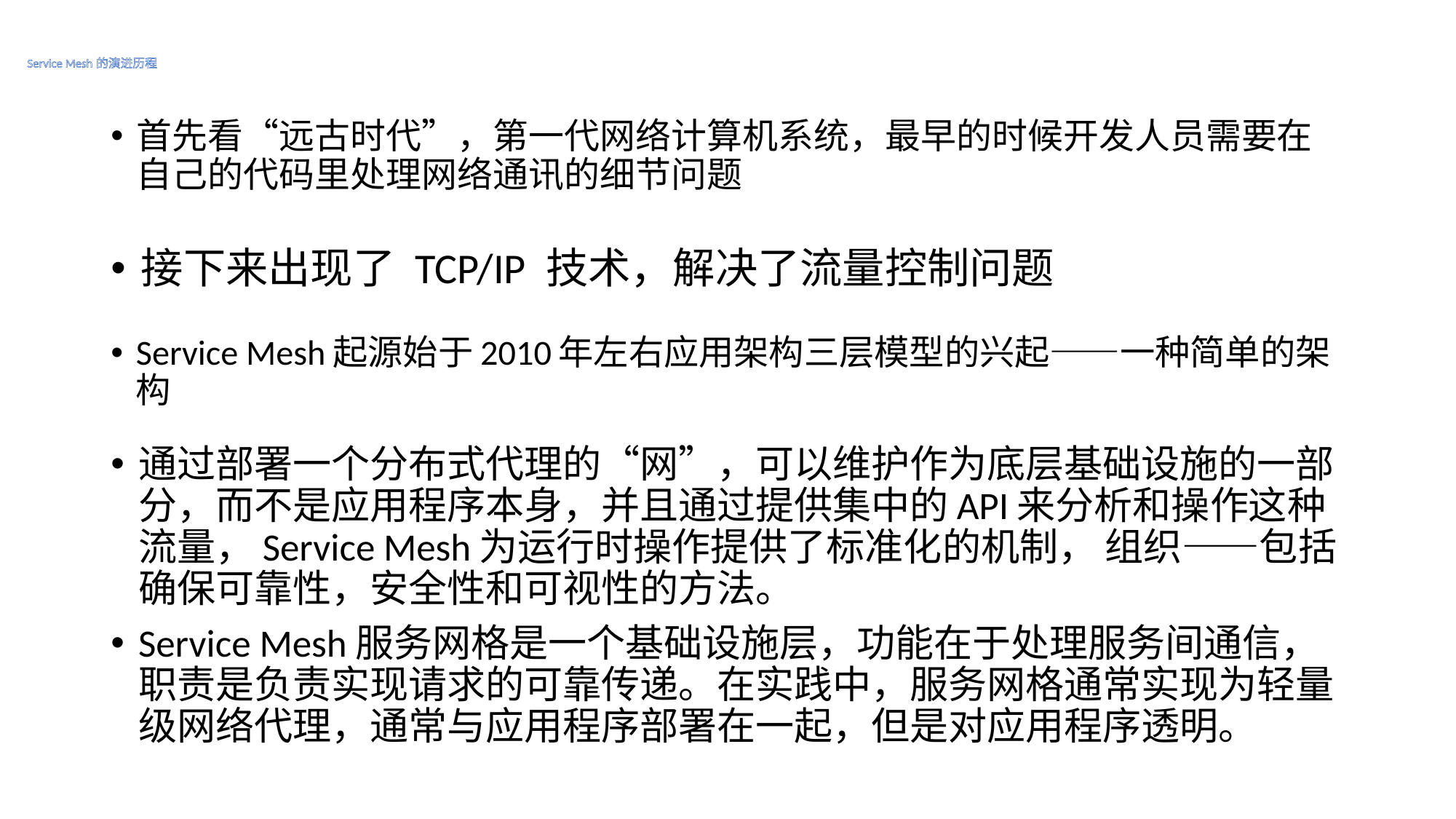

# Service Mesh 的演进历程
首先看“远古时代”，第一代网络计算机系统，最早的时候开发人员需要在自己的代码里处理网络通讯的细节问题
接下来出现了 TCP/IP 技术，解决了流量控制问题
Service Mesh起源始于2010年左右应用架构三层模型的兴起——一种简单的架构
通过部署一个分布式代理的“网”，可以维护作为底层基础设施的一部分，而不是应用程序本身，并且通过提供集中的API来分析和操作这种流量，Service Mesh为运行时操作提供了标准化的机制， 组织——包括确保可靠性，安全性和可视性的方法。
Service Mesh服务网格是一个基础设施层，功能在于处理服务间通信，职责是负责实现请求的可靠传递。在实践中，服务网格通常实现为轻量级网络代理，通常与应用程序部署在一起，但是对应用程序透明。